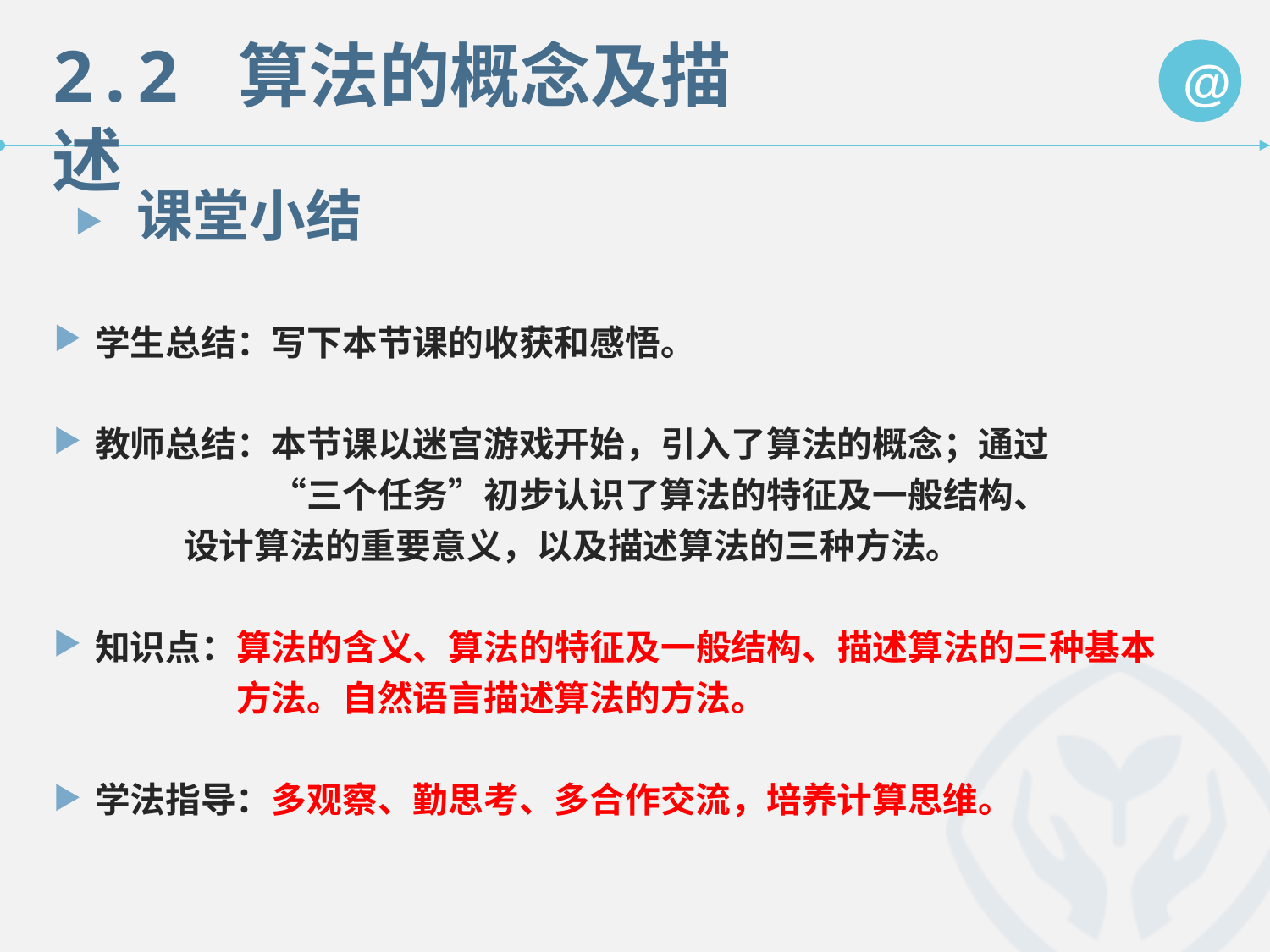

课堂小结

学生总结：写下本节课的收获和感悟。

教师总结：本节课以迷宫游戏开始，引入了算法的概念；通过
　　　　　“三个任务”初步认识了算法的特征及一般结构、
          设计算法的重要意义，以及描述算法的三种方法。

知识点：算法的含义、算法的特征及一般结构、描述算法的三种基本
　　　　方法。自然语言描述算法的方法。

学法指导：多观察、勤思考、多合作交流，培养计算思维。